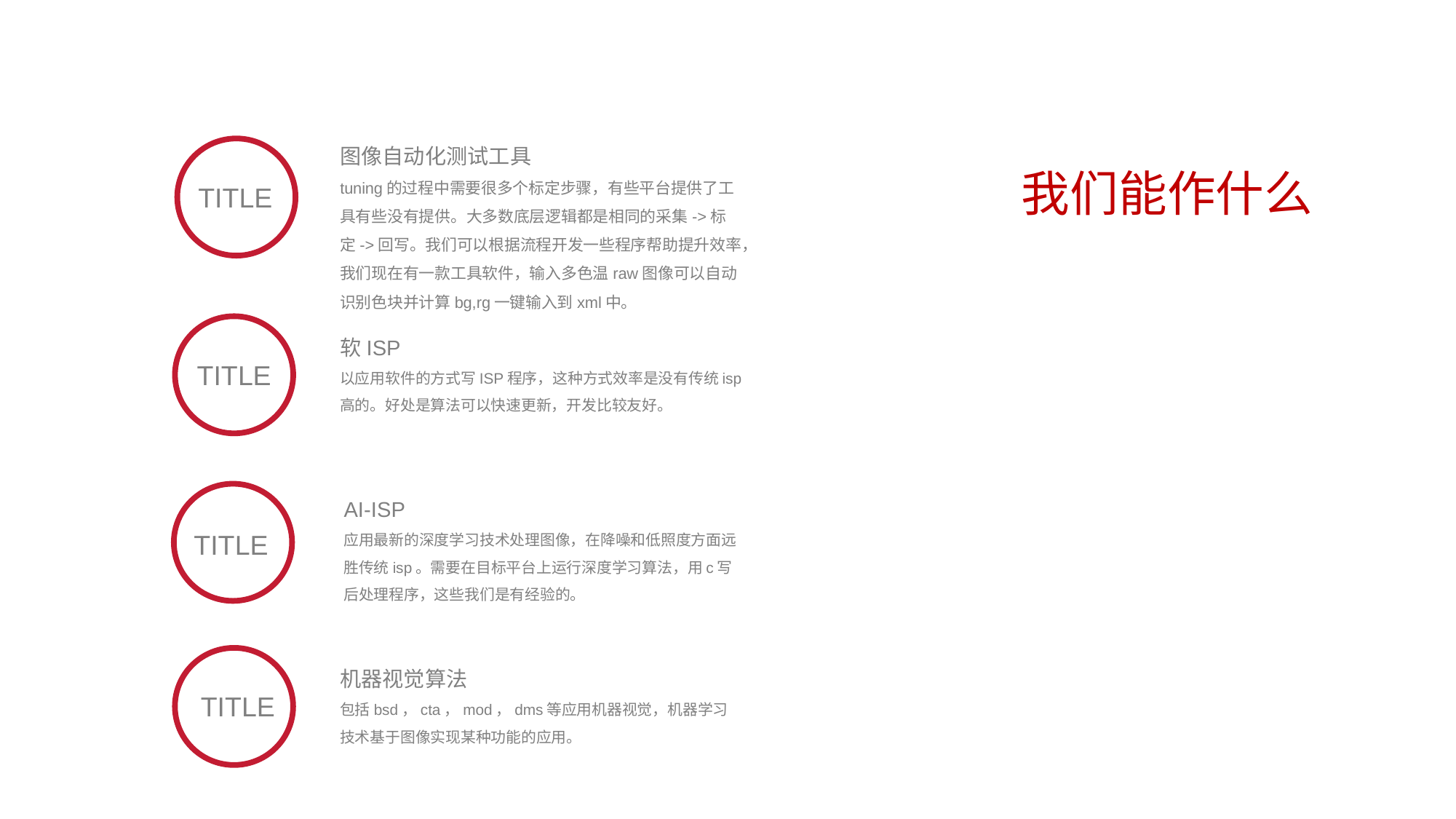

图像自动化测试工具
tuning的过程中需要很多个标定步骤，有些平台提供了工具有些没有提供。大多数底层逻辑都是相同的采集->标定->回写。我们可以根据流程开发一些程序帮助提升效率，我们现在有一款工具软件，输入多色温raw图像可以自动识别色块并计算bg,rg一键输入到xml中。

我们能作什么

TITLE

软ISP
以应用软件的方式写ISP程序，这种方式效率是没有传统isp高的。好处是算法可以快速更新，开发比较友好。
TITLE
AI-ISP
应用最新的深度学习技术处理图像，在降噪和低照度方面远胜传统isp。需要在目标平台上运行深度学习算法，用c写后处理程序，这些我们是有经验的。

TITLE

机器视觉算法
包括bsd，cta，mod，dms等应用机器视觉，机器学习技术基于图像实现某种功能的应用。
TITLE